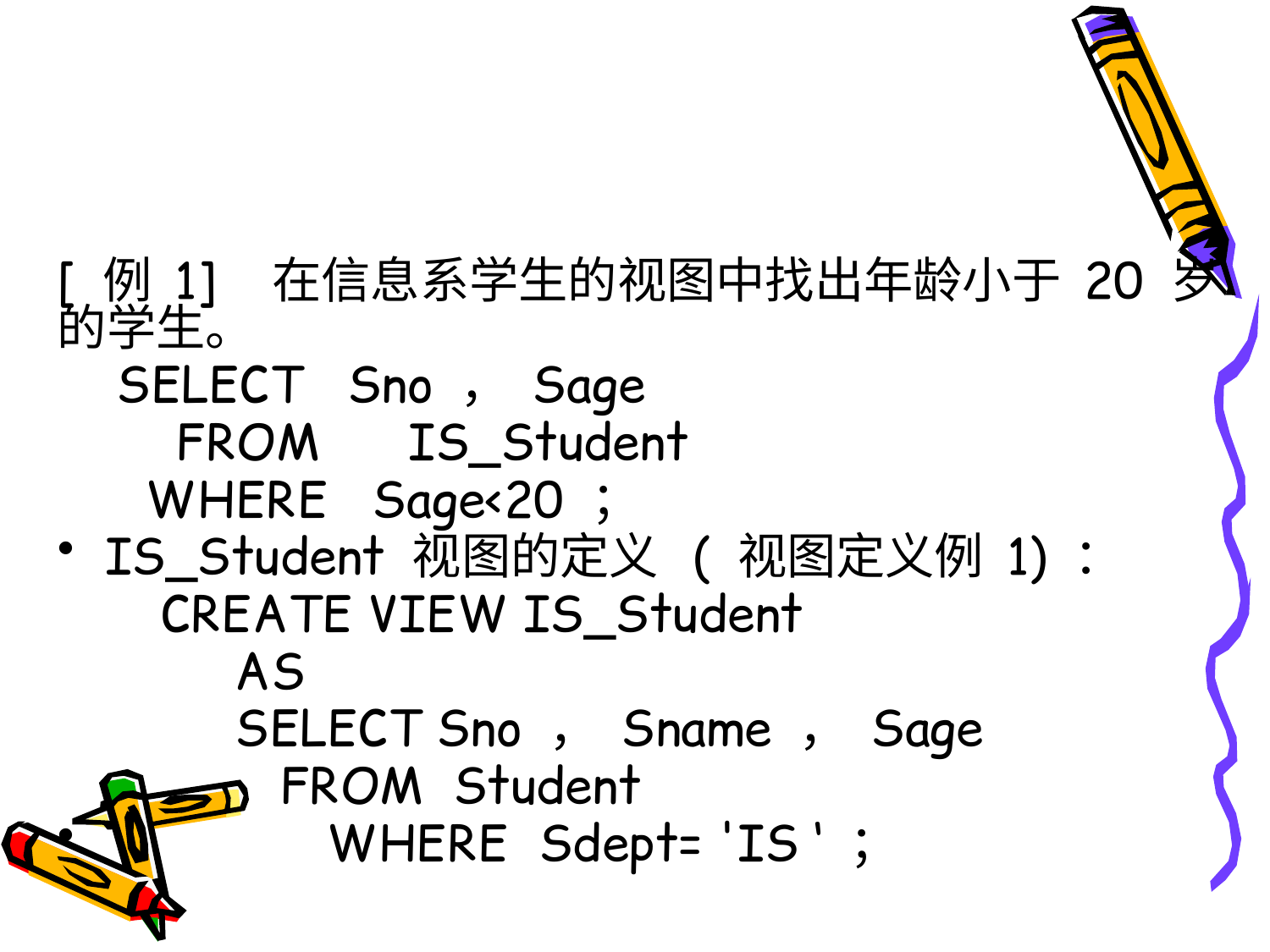

#
[ 例 1]   在信息系学生的视图中找出年龄小于 20 岁的学生。
    SELECT   Sno ， Sage
        FROM      IS_Student
      WHERE   Sage<20 ；
IS_Student 视图的定义  ( 视图定义例 1) ：
       CREATE VIEW IS_Student
            AS
            SELECT Sno ， Sname ， Sage
               FROM  Student
               WHERE  Sdept= 'IS ‘ ；